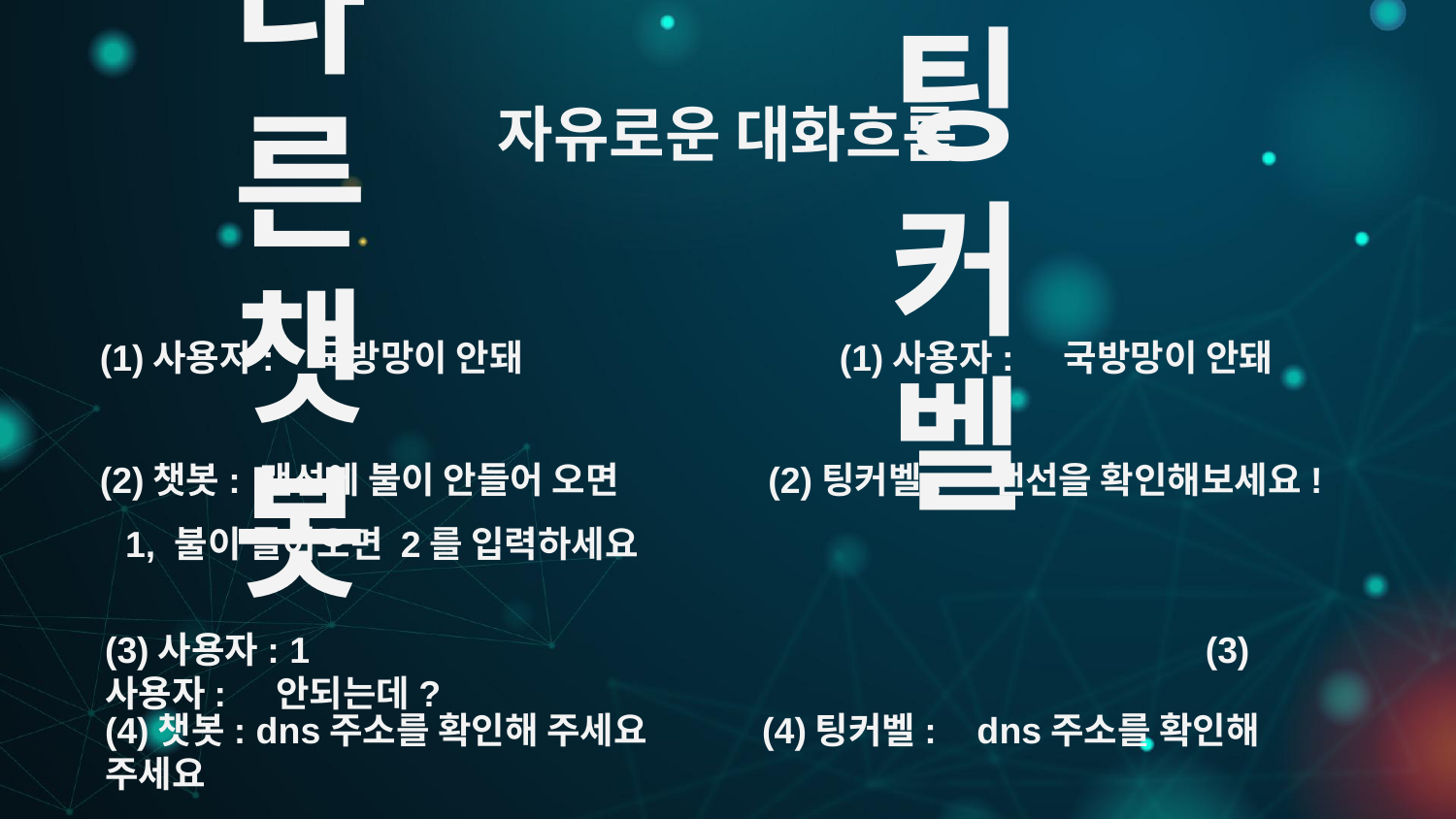

# Keras 인공신경망 최적화

자유로운 대화흐름

다른 챗봇
팅커벨
(1)사용자:   국방망이 안돼		                  (1)사용자:    국방망이 안돼

(2)챗봇: 랜선에 불이 안들어 오면                 (2)팅커벨:    랜선을 확인해보세요!

  1, 불이 들어오면 2를 입력하세요
(3)사용자: 1						        (3)사용자:    안되는데?

(4)챗봇: dns주소를 확인해 주세요	        (4)팅커벨:    dns주소를 확인해 주세요